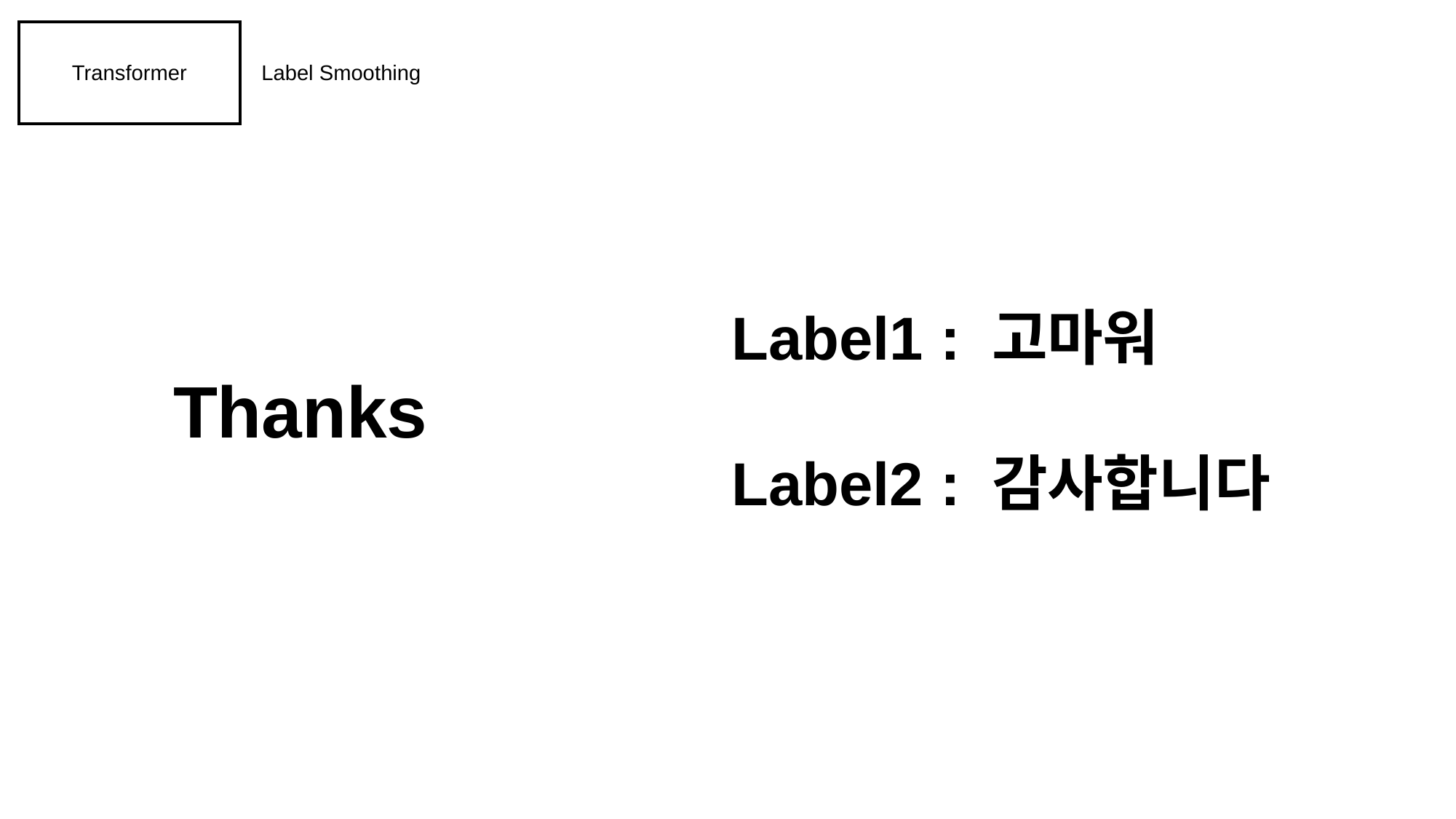

Transformer
 Label Smoothing
Label1 : 고마워

Label2 : 감사합니다
Thanks